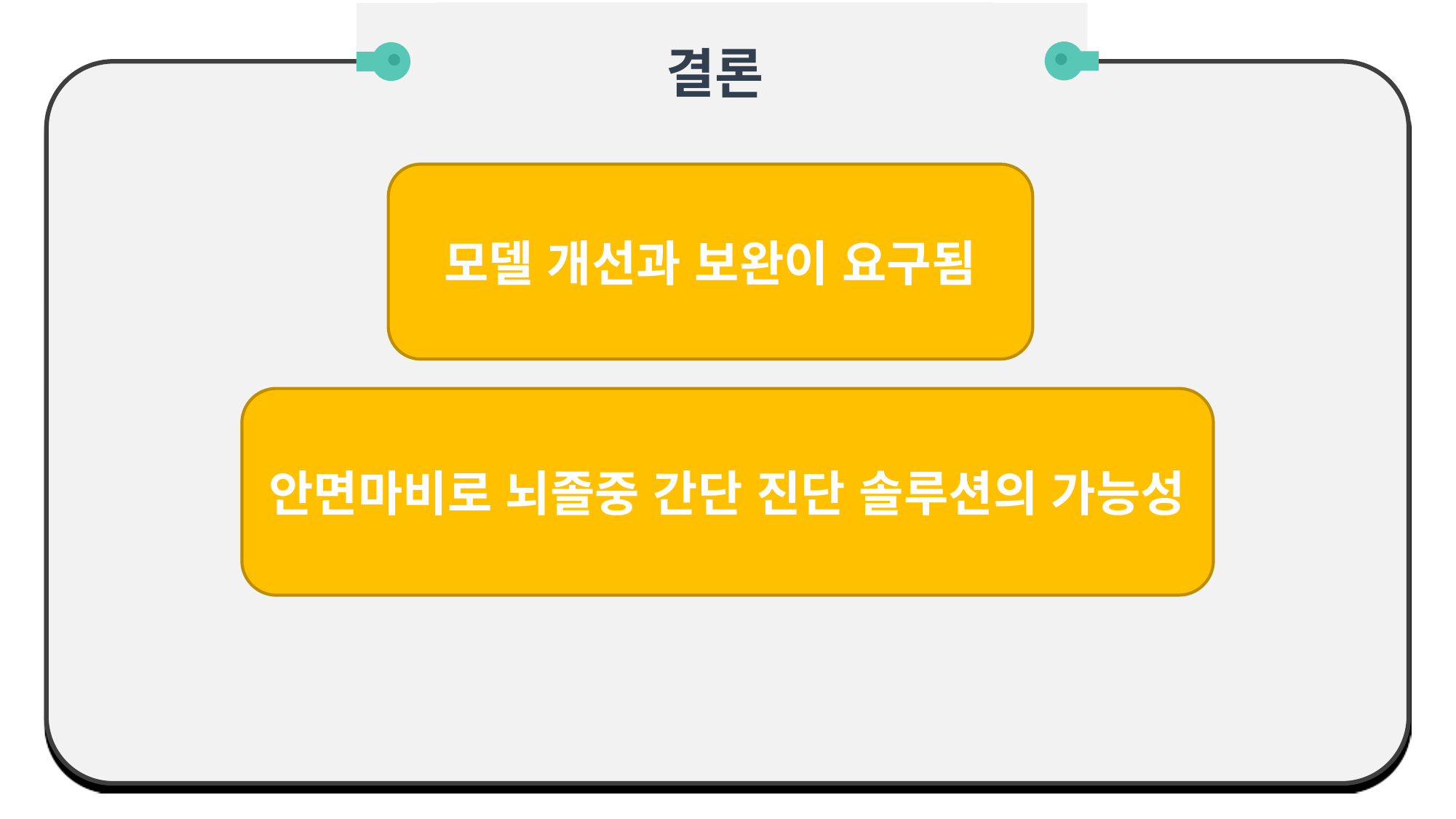

결론
Medical Classification
KDT 6기 openCV 4조

모델 개선과 보완이 요구됨
안면마비로 뇌졸중 간단 진단 솔루션의 가능성